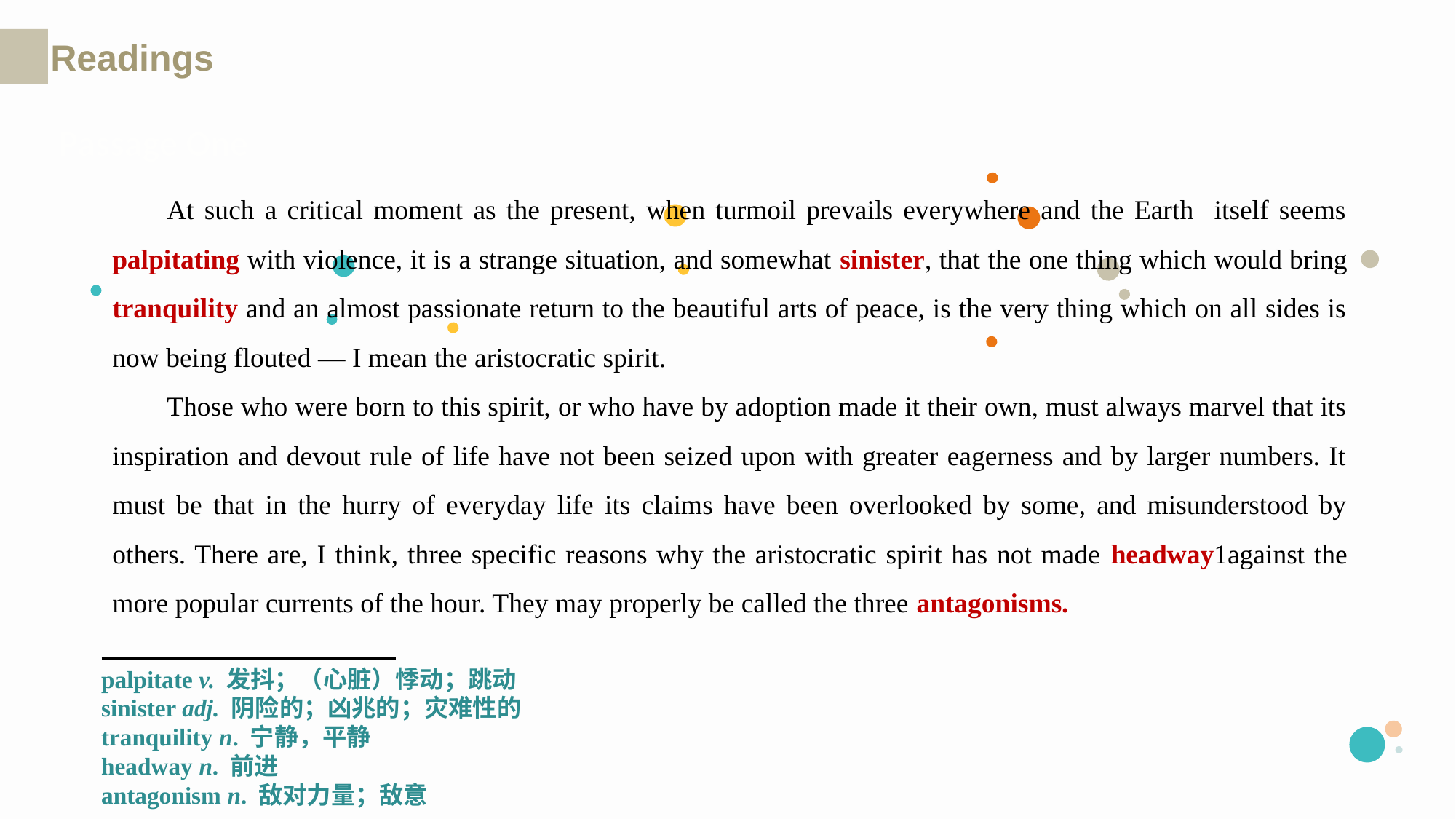

Readings
Passage One
At such a critical moment as the present, when turmoil prevails everywhere and the Earth  itself seems palpitating with violence, it is a strange situation, and somewhat sinister, that the one thing which would bring tranquility and an almost passionate return to the beautiful arts of peace, is the very thing which on all sides is now being flouted — I mean the aristocratic spirit.
Those who were born to this spirit, or who have by adoption made it their own, must always marvel that its inspiration and devout rule of life have not been seized upon with greater eagerness and by larger numbers. It must be that in the hurry of everyday life its claims have been overlooked by some, and misunderstood by others. There are, I think, three specific reasons why the aristocratic spirit has not made headway1against the more popular currents of the hour. They may properly be called the three antagonisms.

palpitate v. 发抖；（心脏）悸动；跳动
sinister adj. 阴险的；凶兆的；灾难性的
tranquility n. 宁静，平静
headway n. 前进
antagonism n. 敌对力量；敌意